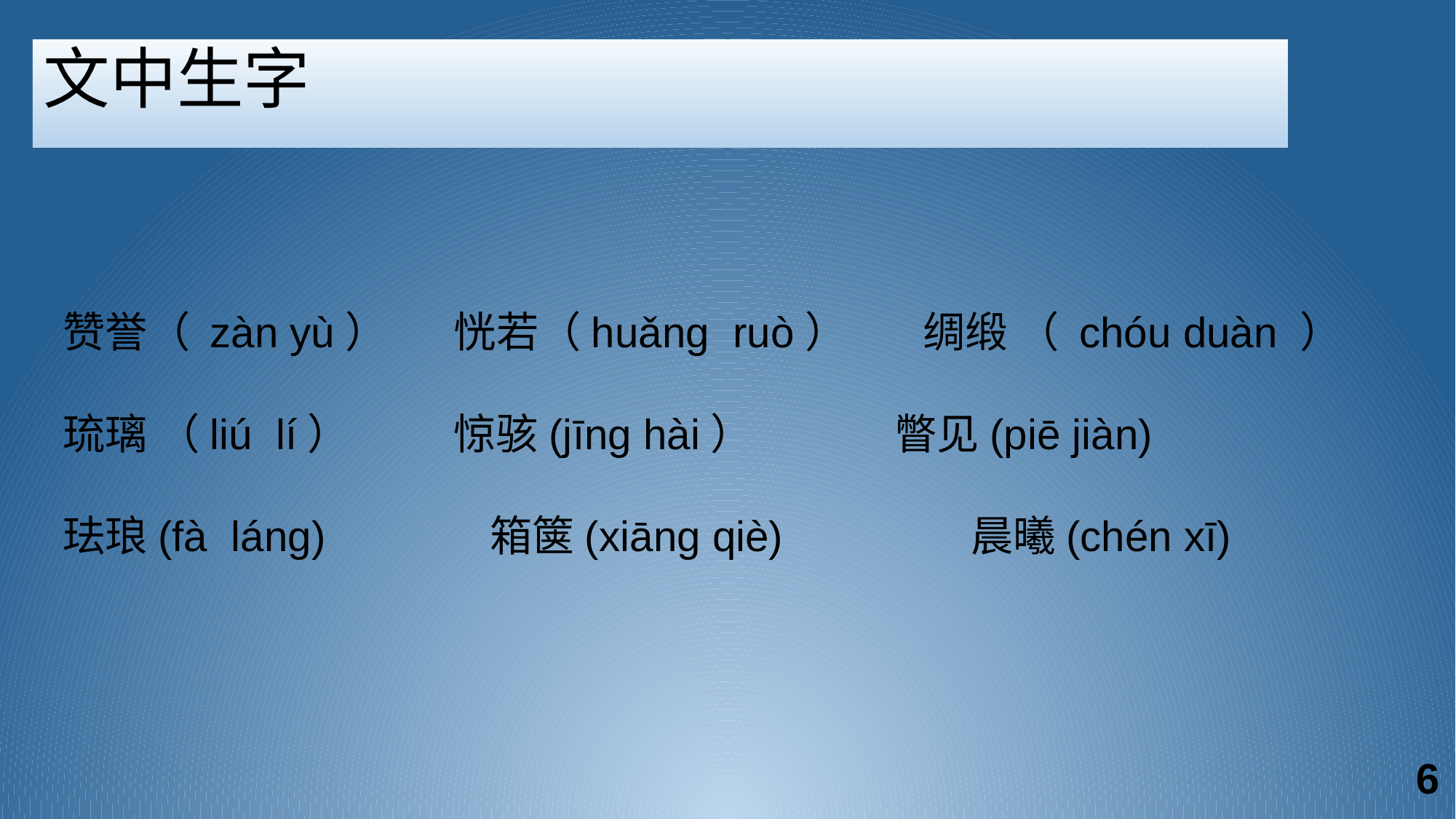

文中生字
赞誉（ zàn yù）       恍若（huǎng  ruò）        绸缎 （ chóu duàn ）

琉璃 （liú  lí）           惊骇(jīng hài）               瞥见(piē jiàn)

珐琅(fà  láng)             箱箧(xiāng qiè)               晨曦(chén xī)
6